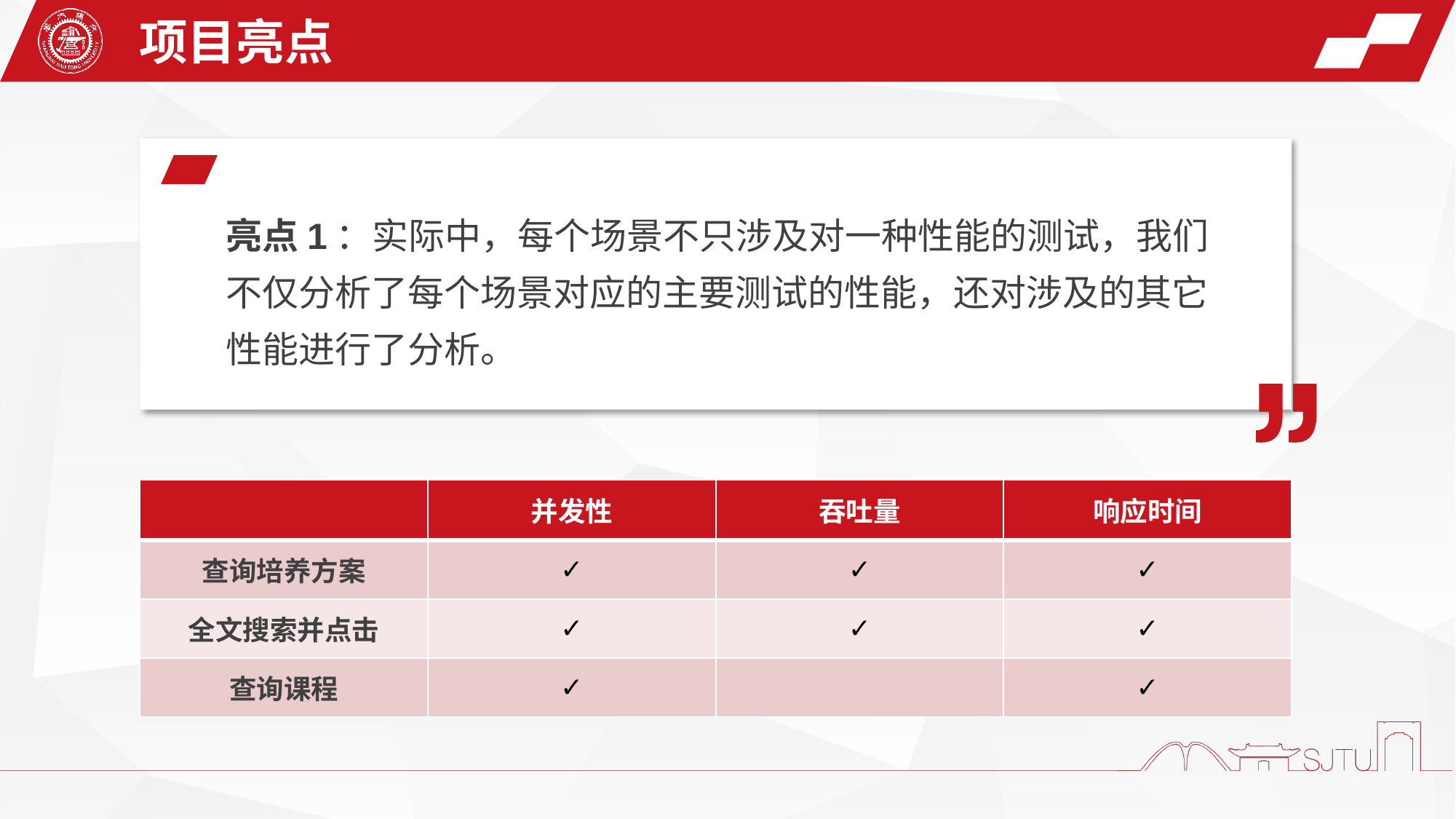

项目亮点

亮点1：实际中，每个场景不只涉及对一种性能的测试，我们不仅分析了每个场景对应的主要测试的性能，还对涉及的其它性能进行了分析。

|  | 并发性 | 吞吐量 | 响应时间 |
| --- | --- | --- | --- |
| 查询培养方案 | ✓ | ✓ | ✓ |
| 全文搜索并点击 | ✓ | ✓ | ✓ |
| 查询课程 | ✓ |  | ✓ |